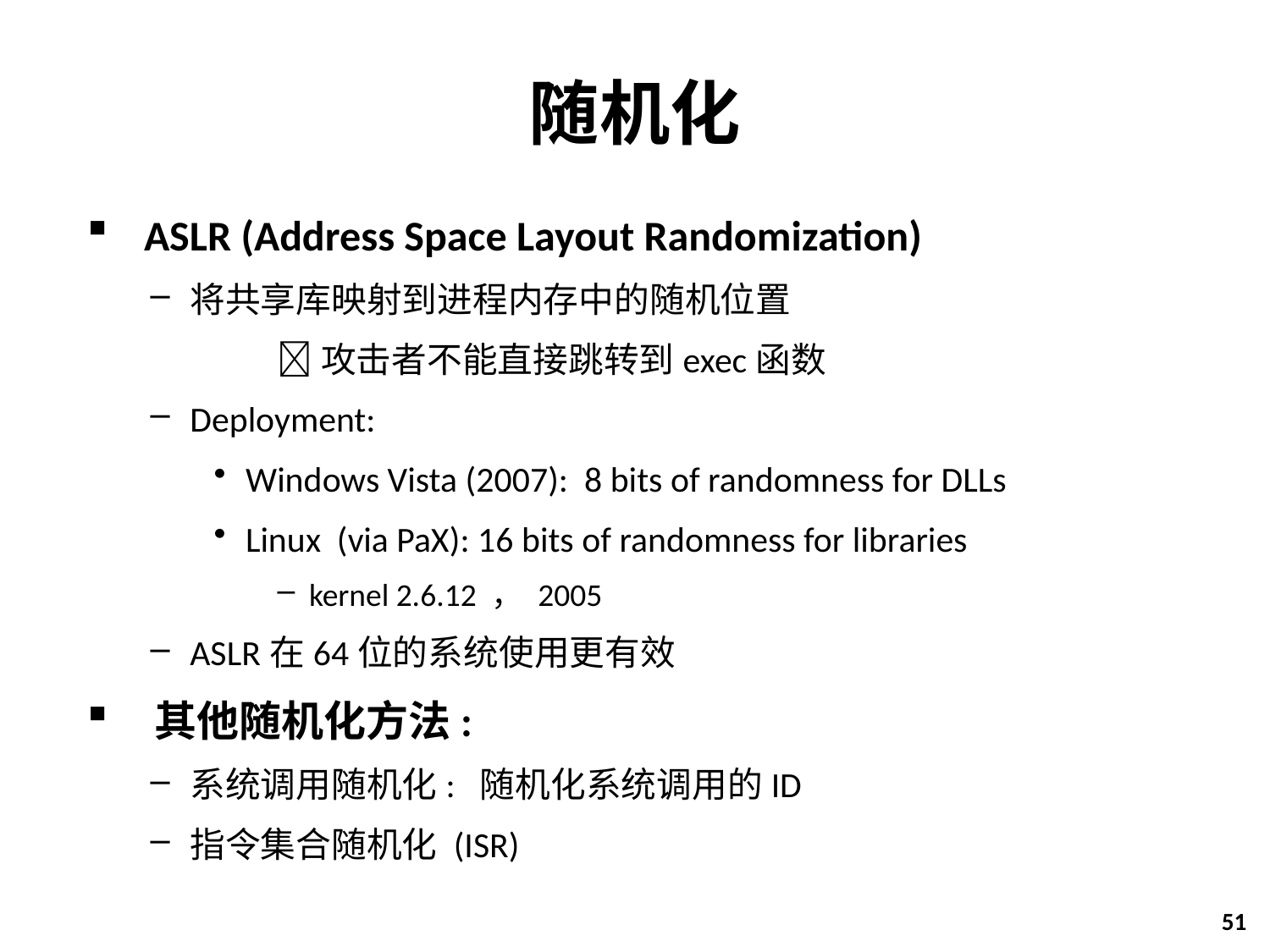

# 随机化
 ASLR (Address Space Layout Randomization)
将共享库映射到进程内存中的随机位置
	⇒攻击者不能直接跳转到exec函数
Deployment:
Windows Vista (2007):  8 bits of randomness for DLLs
Linux  (via PaX): 16 bits of randomness for libraries
kernel 2.6.12 ， 2005
ASLR在64位的系统使用更有效
 其他随机化方法:
系统调用随机化:  随机化系统调用的ID
指令集合随机化 (ISR)
51